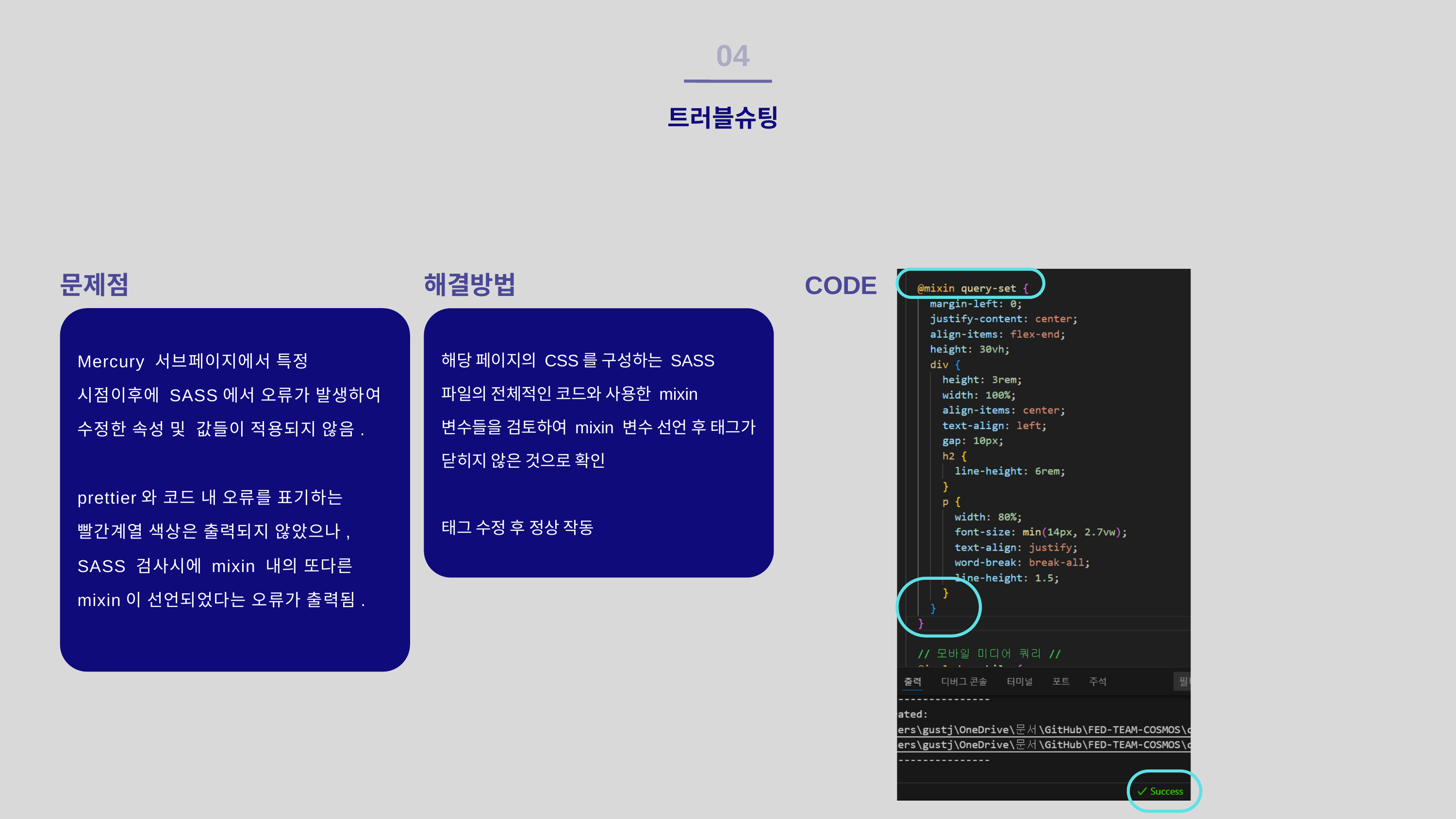

04

트러블슈팅

문제점
해결방법
CODE

Mercury 서브페이지에서 특정 시점이후에 SASS에서 오류가 발생하여 수정한 속성 및  값들이 적용되지 않음.

prettier와 코드 내 오류를 표기하는 빨간계열 색상은 출력되지 않았으나, SASS 검사시에 mixin 내의 또다른 mixin이 선언되었다는 오류가 출력됨.
해당 페이지의 CSS를 구성하는 SASS 파일의 전체적인 코드와 사용한 mixin  변수들을 검토하여 mixin 변수 선언 후 태그가 닫히지 않은 것으로 확인

태그 수정 후 정상 작동